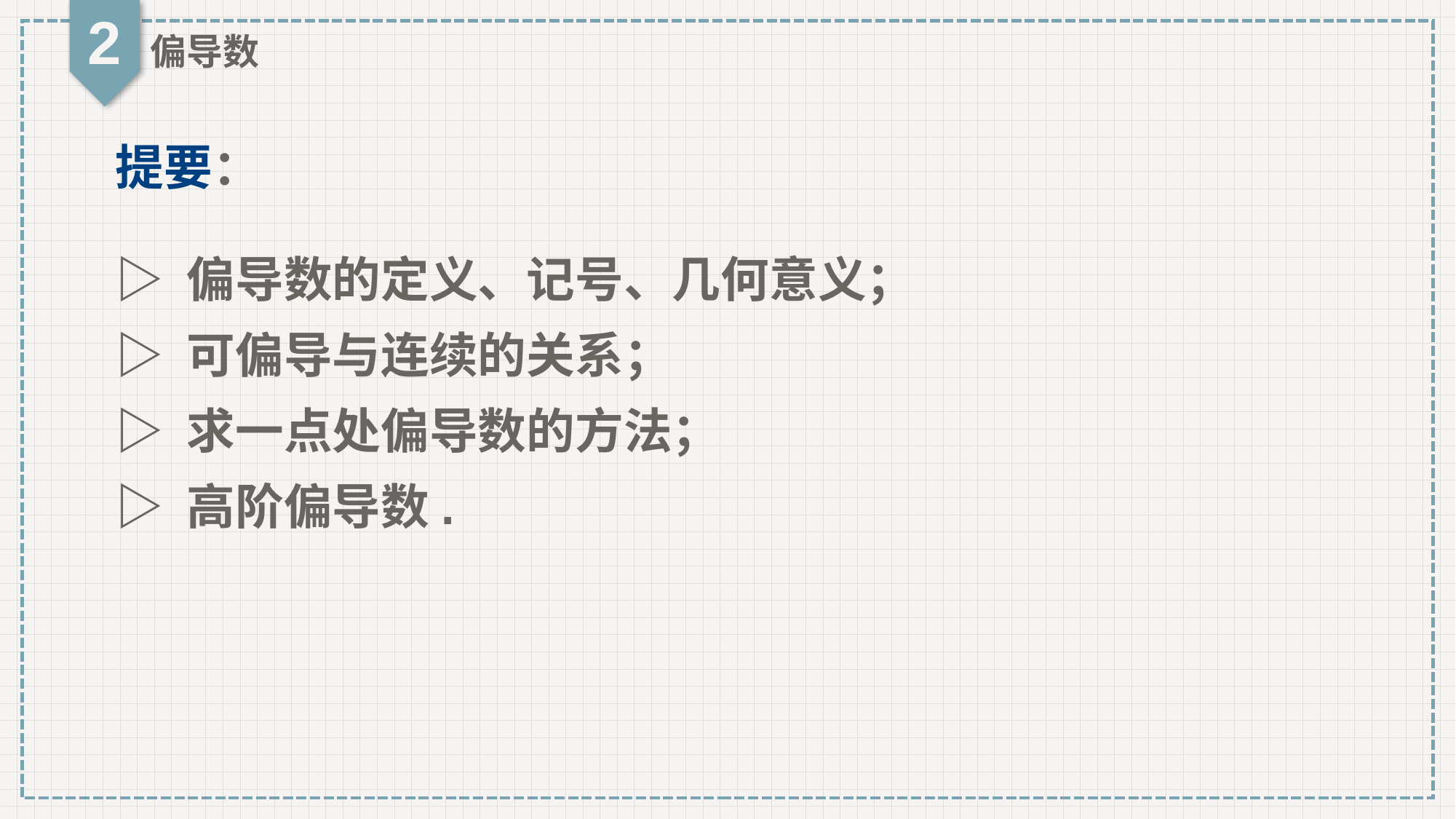

2
偏导数
提要：
▷ 偏导数的定义、记号、几何意义；
▷ 可偏导与连续的关系；
▷ 求一点处偏导数的方法；
▷ 高阶偏导数.